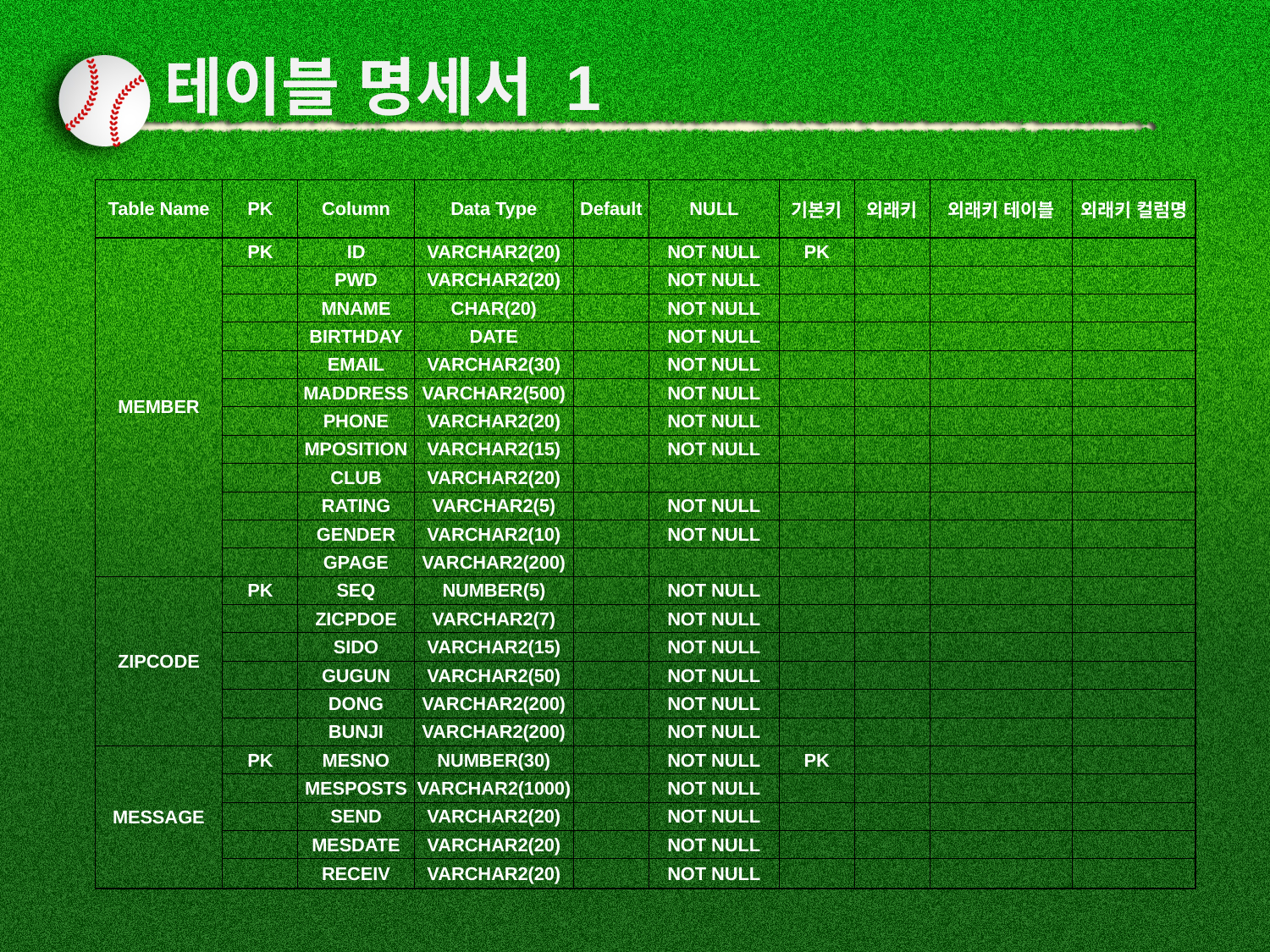

# 테이블 명세서 1
| Table Name | PK | Column | Data Type | Default | NULL | 기본키 | 외래키 | 외래키 테이블 | 외래키 컬럼명 |
| --- | --- | --- | --- | --- | --- | --- | --- | --- | --- |
| MEMBER | PK | ID | VARCHAR2(20) |  | NOT NULL | PK |  |  |  |
|  |  | PWD | VARCHAR2(20) |  | NOT NULL |  |  |  |  |
|  |  | MNAME | CHAR(20) |  | NOT NULL |  |  |  |  |
|  |  | BIRTHDAY | DATE |  | NOT NULL |  |  |  |  |
|  |  | EMAIL | VARCHAR2(30) |  | NOT NULL |  |  |  |  |
|  |  | MADDRESS | VARCHAR2(500) |  | NOT NULL |  |  |  |  |
|  |  | PHONE | VARCHAR2(20) |  | NOT NULL |  |  |  |  |
|  |  | MPOSITION | VARCHAR2(15) |  | NOT NULL |  |  |  |  |
|  |  | CLUB | VARCHAR2(20) |  |  |  |  |  |  |
|  |  | RATING | VARCHAR2(5) |  | NOT NULL |  |  |  |  |
|  |  | GENDER | VARCHAR2(10) |  | NOT NULL |  |  |  |  |
|  |  | GPAGE | VARCHAR2(200) |  |  |  |  |  |  |
| ZIPCODE | PK | SEQ | NUMBER(5) |  | NOT NULL |  |  |  |  |
|  |  | ZICPDOE | VARCHAR2(7) |  | NOT NULL |  |  |  |  |
|  |  | SIDO | VARCHAR2(15) |  | NOT NULL |  |  |  |  |
|  |  | GUGUN | VARCHAR2(50) |  | NOT NULL |  |  |  |  |
|  |  | DONG | VARCHAR2(200) |  | NOT NULL |  |  |  |  |
|  |  | BUNJI | VARCHAR2(200) |  | NOT NULL |  |  |  |  |
| MESSAGE | PK | MESNO | NUMBER(30) |  | NOT NULL | PK |  |  |  |
|  |  | MESPOSTS | VARCHAR2(1000) |  | NOT NULL |  |  |  |  |
|  |  | SEND | VARCHAR2(20) |  | NOT NULL |  |  |  |  |
|  |  | MESDATE | VARCHAR2(20) |  | NOT NULL |  |  |  |  |
|  |  | RECEIV | VARCHAR2(20) |  | NOT NULL |  |  |  |  |